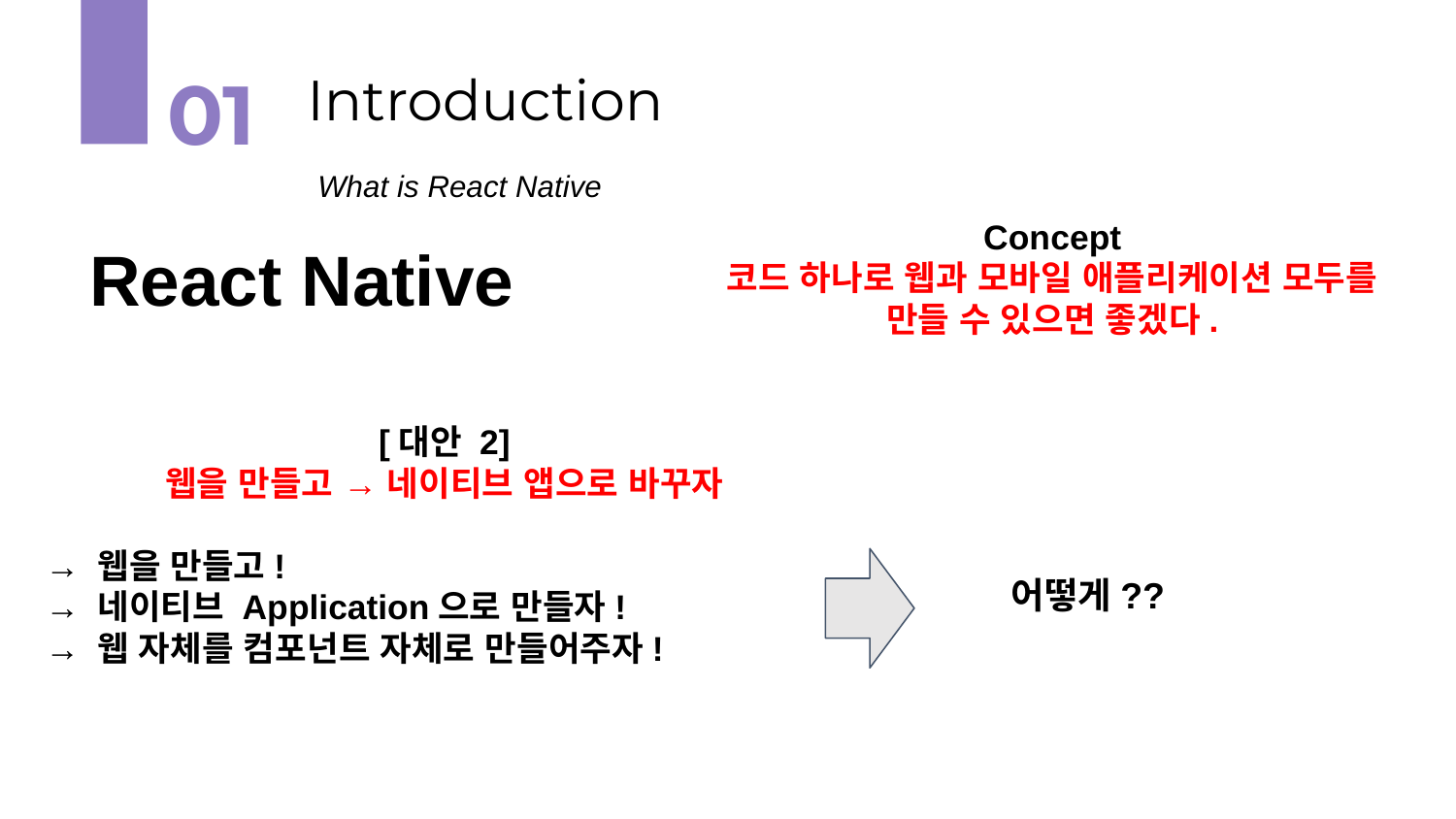

Introduction
01
What is React Native
React Native
Concept
코드 하나로 웹과 모바일 애플리케이션 모두를
만들 수 있으면 좋겠다.
[대안 2]
웹을 만들고 → 네이티브 앱으로 바꾸자

→ 웹을 만들고!
→ 네이티브 Application으로 만들자!
→ 웹 자체를 컴포넌트 자체로 만들어주자!

어떻게??